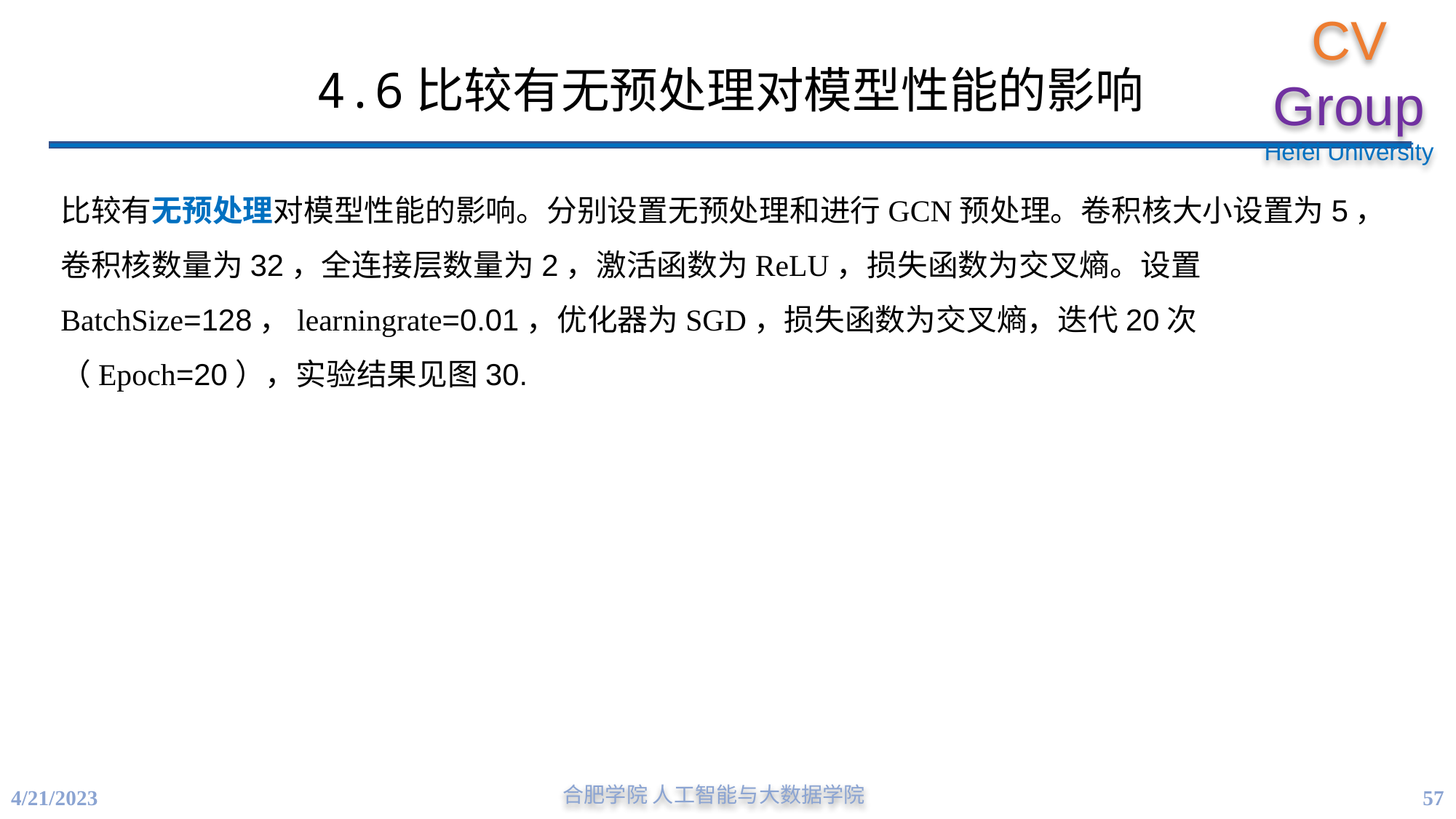

# 4.6比较有无预处理对模型性能的影响
比较有无预处理对模型性能的影响。分别设置无预处理和进行GCN预处理。卷积核大小设置为5，卷积核数量为32，全连接层数量为2，激活函数为ReLU，损失函数为交叉熵。设置BatchSize=128，learningrate=0.01，优化器为SGD，损失函数为交叉熵，迭代20次（Epoch=20），实验结果见图30.
57
4/21/2023
合肥学院 人工智能与大数据学院